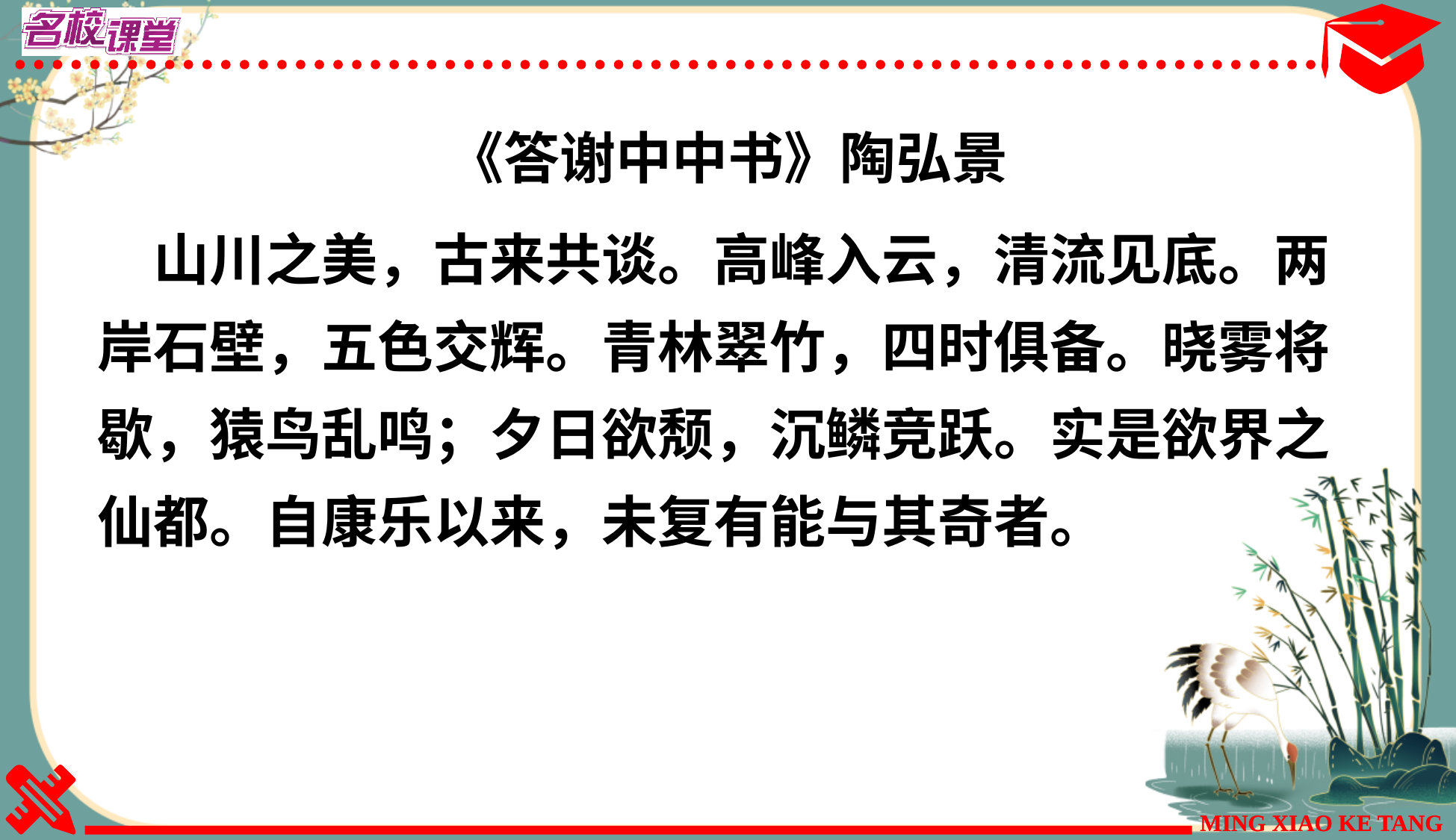

《答谢中中书》陶弘景
山川之美，古来共谈。高峰入云，清流见底。两岸石壁，五色交辉。青林翠竹，四时俱备。晓雾将歇，猿鸟乱鸣；夕日欲颓，沉鳞竞跃。实是欲界之仙都。自康乐以来，未复有能与其奇者。